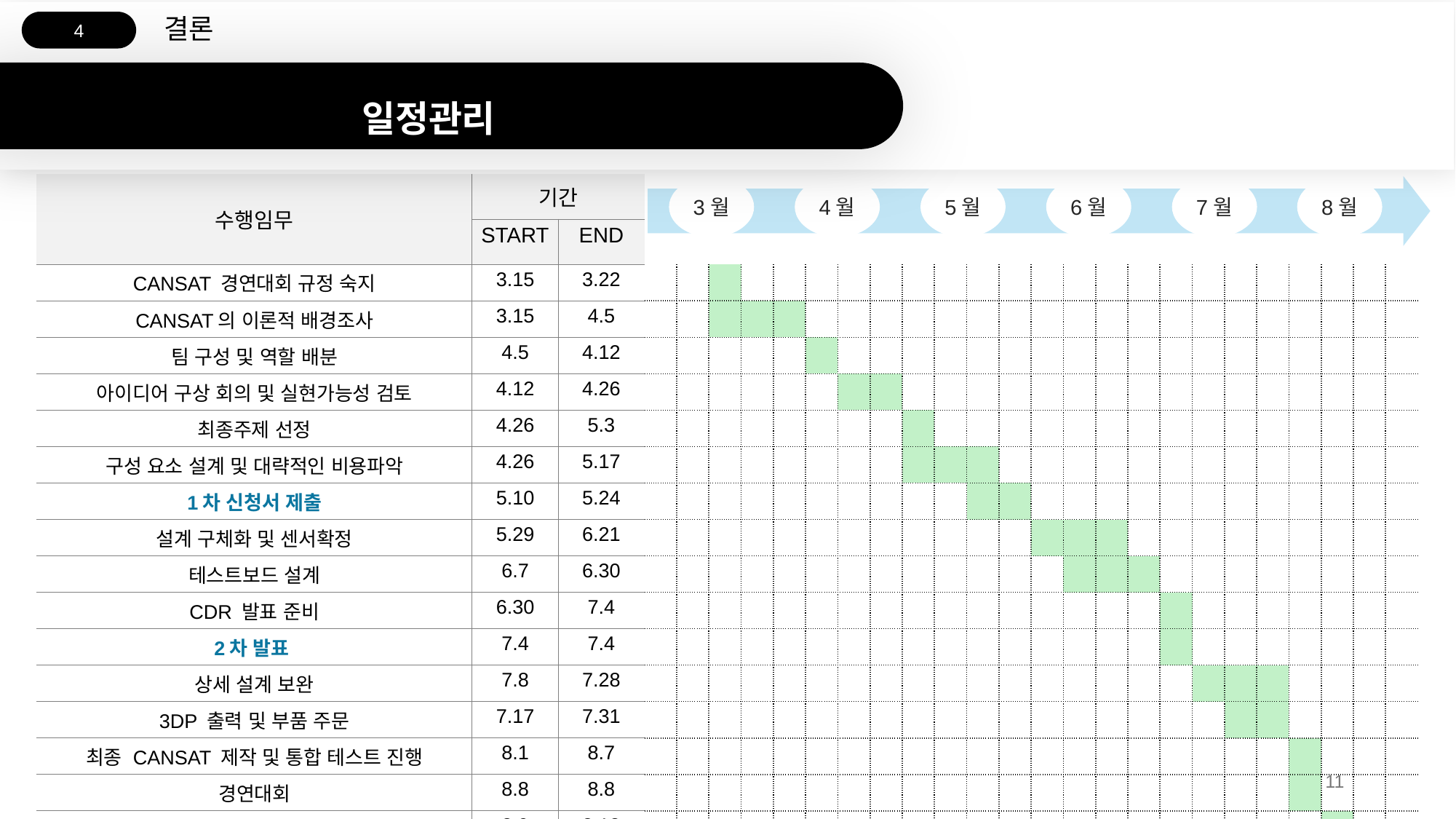

결론

4

일정관리
| 수행임무 | 기간 |  |  |  |  |  |  |  |  |  |  |  |  |  |  |  |  |  |  |  |  |  |  |  |  |  |
| --- | --- | --- | --- | --- | --- | --- | --- | --- | --- | --- | --- | --- | --- | --- | --- | --- | --- | --- | --- | --- | --- | --- | --- | --- | --- | --- |
|  | START | END |  |  |  |  |  |  |  |  |  |  |  |  |  |  |  |  |  |  |  |  |  |  |  |  |
| CANSAT 경연대회 규정 숙지 | 3.15 | 3.22 |  |  |  |  |  |  |  |  |  |  |  |  |  |  |  |  |  |  |  |  |  |  |  |  |
| CANSAT의 이론적 배경조사 | 3.15 | 4.5 |  |  |  |  |  |  |  |  |  |  |  |  |  |  |  |  |  |  |  |  |  |  |  |  |
| 팀 구성 및 역할 배분 | 4.5 | 4.12 |  |  |  |  |  |  |  |  |  |  |  |  |  |  |  |  |  |  |  |  |  |  |  |  |
| 아이디어 구상 회의 및 실현가능성 검토 | 4.12 | 4.26 |  |  |  |  |  |  |  |  |  |  |  |  |  |  |  |  |  |  |  |  |  |  |  |  |
| 최종주제 선정 | 4.26 | 5.3 |  |  |  |  |  |  |  |  |  |  |  |  |  |  |  |  |  |  |  |  |  |  |  |  |
| 구성 요소 설계 및 대략적인 비용파악 | 4.26 | 5.17 |  |  |  |  |  |  |  |  |  |  |  |  |  |  |  |  |  |  |  |  |  |  |  |  |
| 1차 신청서 제출 | 5.10 | 5.24 |  |  |  |  |  |  |  |  |  |  |  |  |  |  |  |  |  |  |  |  |  |  |  |  |
| 설계 구체화 및 센서확정 | 5.29 | 6.21 |  |  |  |  |  |  |  |  |  |  |  |  |  |  |  |  |  |  |  |  |  |  |  |  |
| 테스트보드 설계 | 6.7 | 6.30 |  |  |  |  |  |  |  |  |  |  |  |  |  |  |  |  |  |  |  |  |  |  |  |  |
| CDR 발표 준비 | 6.30 | 7.4 |  |  |  |  |  |  |  |  |  |  |  |  |  |  |  |  |  |  |  |  |  |  |  |  |
| 2차 발표 | 7.4 | 7.4 |  |  |  |  |  |  |  |  |  |  |  |  |  |  |  |  |  |  |  |  |  |  |  |  |
| 상세 설계 보완 | 7.8 | 7.28 |  |  |  |  |  |  |  |  |  |  |  |  |  |  |  |  |  |  |  |  |  |  |  |  |
| 3DP 출력 및 부품 주문 | 7.17 | 7.31 |  |  |  |  |  |  |  |  |  |  |  |  |  |  |  |  |  |  |  |  |  |  |  |  |
| 최종 CANSAT 제작 및 통합 테스트 진행 | 8.1 | 8.7 |  |  |  |  |  |  |  |  |  |  |  |  |  |  |  |  |  |  |  |  |  |  |  |  |
| 경연대회 | 8.8 | 8.8 |  |  |  |  |  |  |  |  |  |  |  |  |  |  |  |  |  |  |  |  |  |  |  |  |
| PFR 발표 준비 | 8.9 | 8.13 |  |  |  |  |  |  |  |  |  |  |  |  |  |  |  |  |  |  |  |  |  |  |  |  |
| 최종결과발표회 | 8.14 | 8.14 |  |  |  |  |  |  |  |  |  |  |  |  |  |  |  |  |  |  |  |  |  |  |  |  |

3월
4월
5월
6월
7월
8월
11